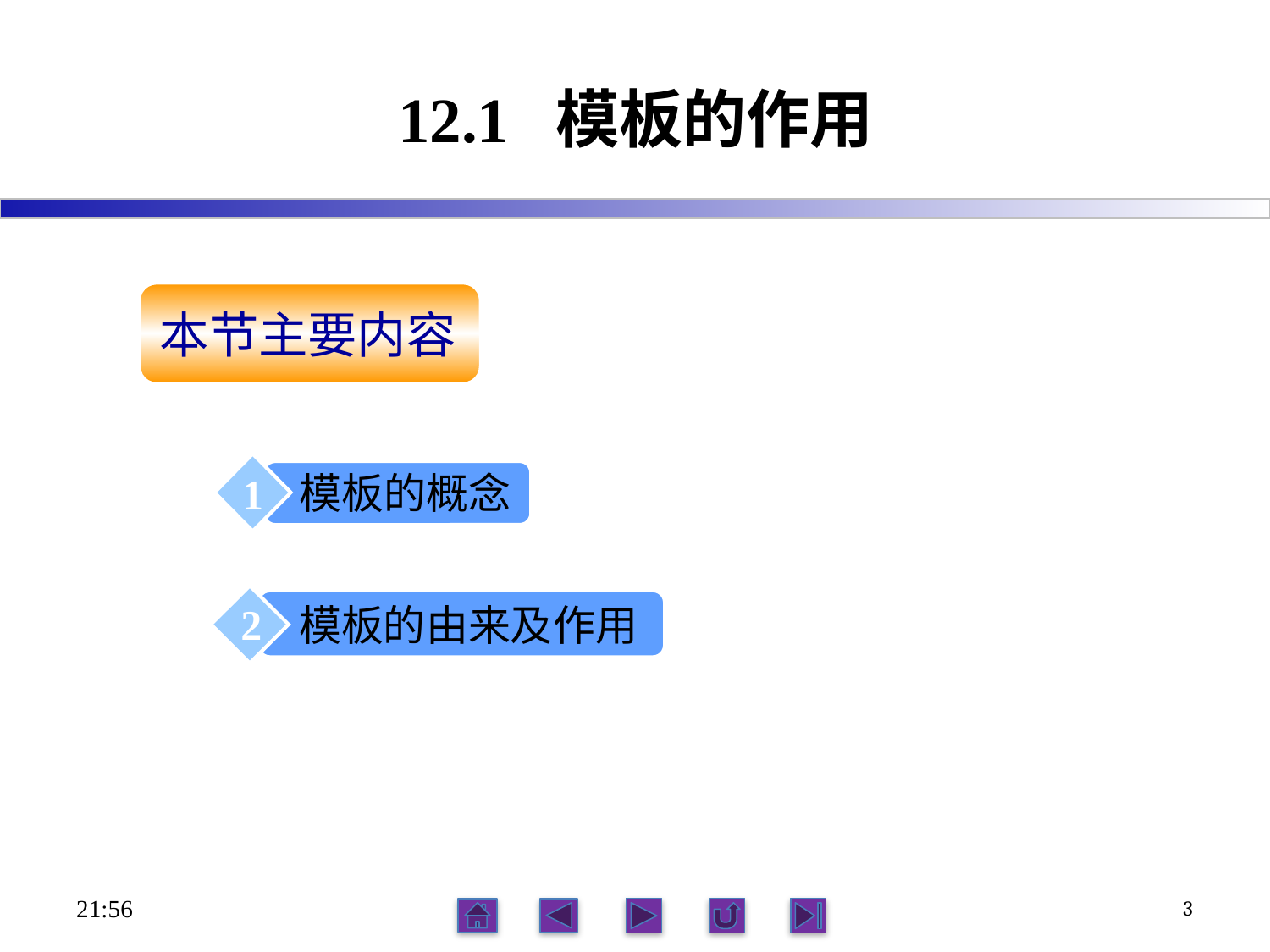

# 12.1  模板的作用

本节主要内容

模板的概念
1

2

模板的由来及作用
3
21:56
3